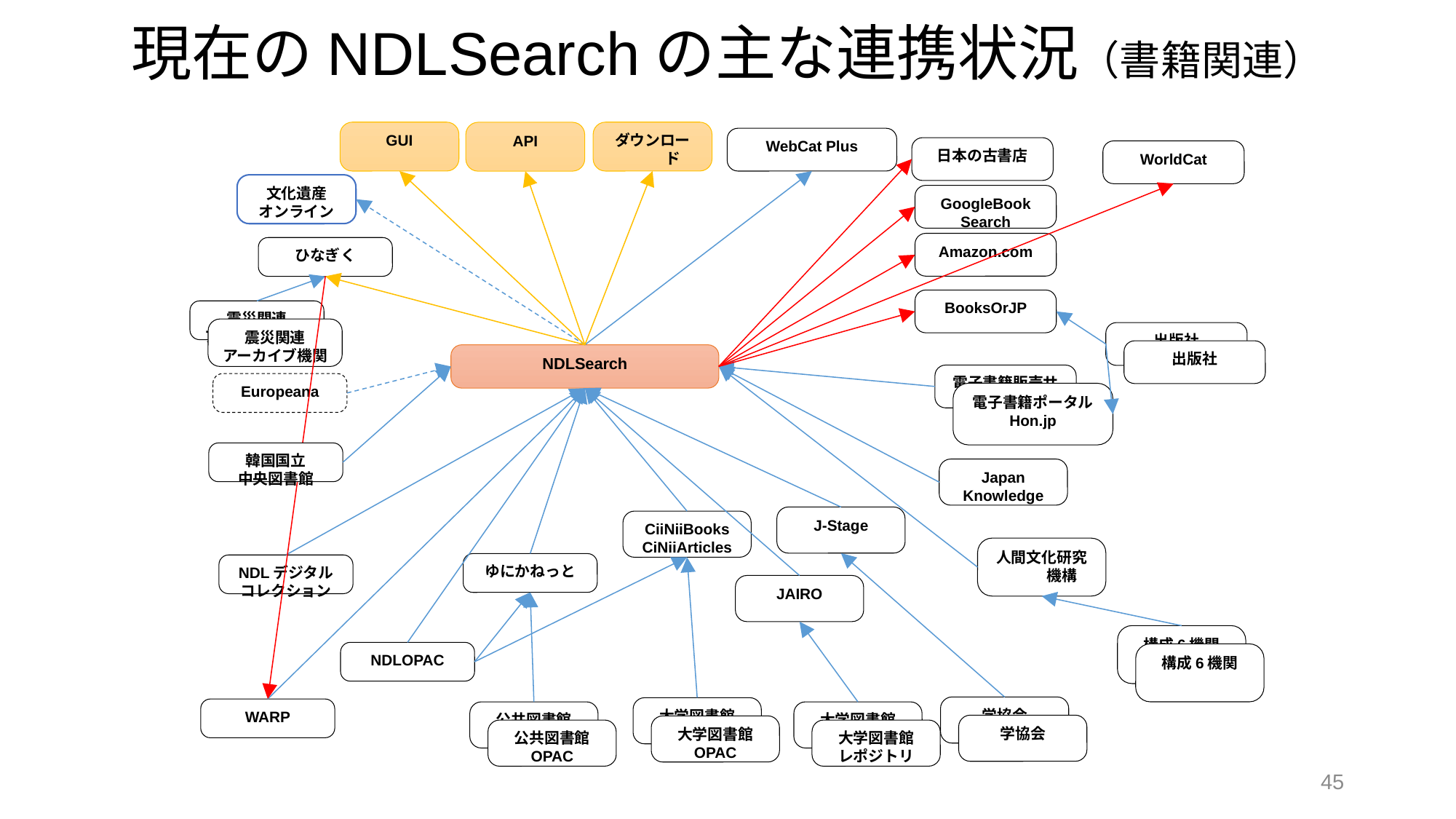

# 現在のNDLSearchの主な連携状況（書籍関連）
ダウンロード
GUI
API
WebCat Plus
日本の古書店
WorldCat
文化遺産
オンライン
GoogleBook
Search
Amazon.com
ひなぎく
BooksOrJP
震災関連
アーカイブ機関
震災関連
アーカイブ機関
出版社
出版社
NDLSearch
電子書籍販売サイト
Europeana
電子書籍ポータル
Hon.jp
韓国国立
中央図書館
Japan
Knowledge
J-Stage
CiiNiiBooks
CiNiiArticles
人間文化研究機構
ゆにかねっと
NDLデジタル
コレクション
JAIRO
構成6機関
大学図書館
レポジトリ
NDLOPAC
構成6機関
学協会
大学図書館
OPAC
WARP
公共図書館
OPAC
大学図書館
レポジトリ
学協会
大学図書館
OPAC
公共図書館
OPAC
大学図書館
レポジトリ

45